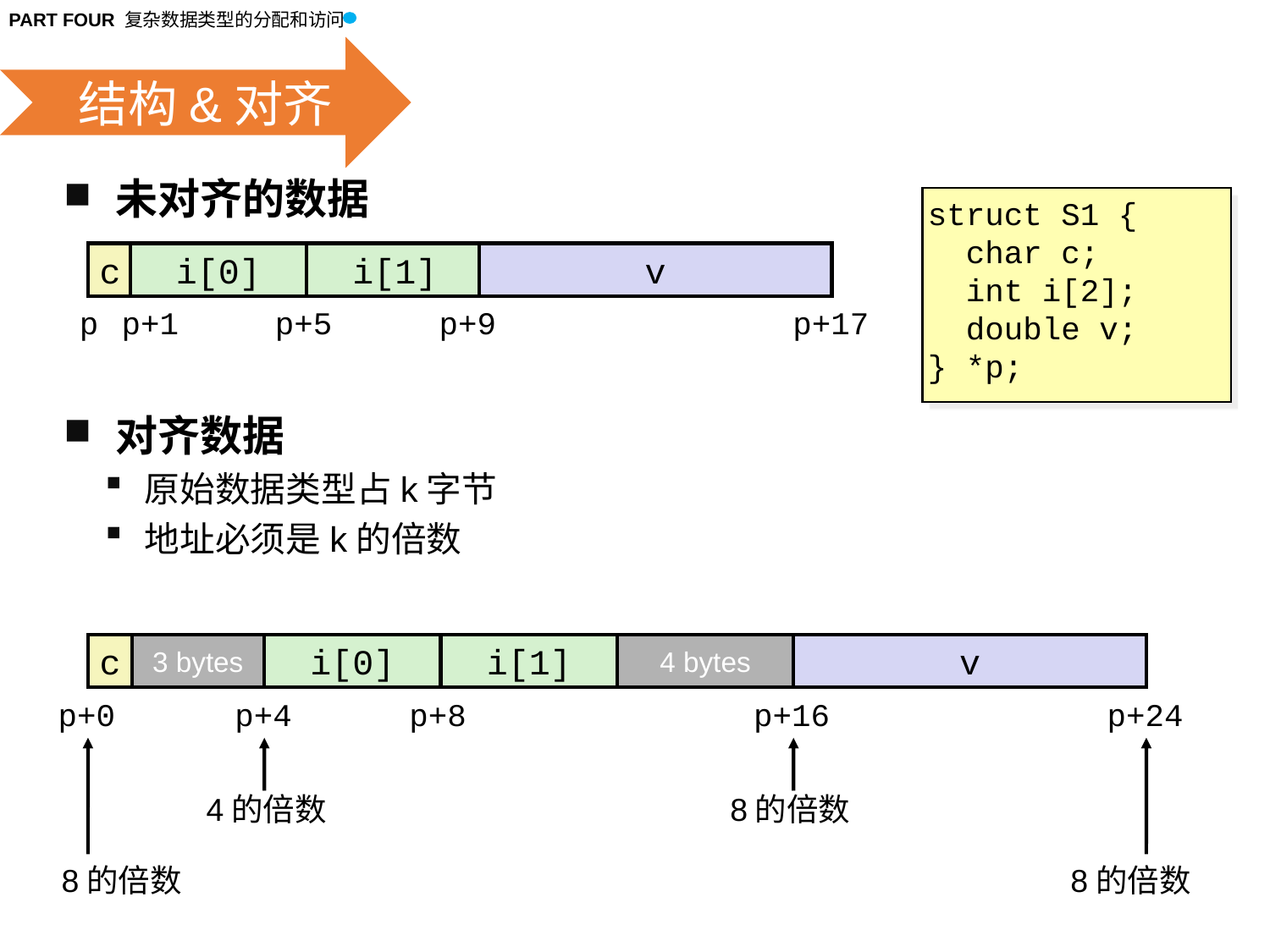

PART FOUR 复杂数据类型的分配和访问

结构&对齐
未对齐的数据

对齐数据
原始数据类型占k字节
地址必须是k的倍数
struct S1 {
  char c;
  int i[2];
  double v;
} *p;
c
i[0]
i[1]
v
p
p+1
p+5
p+9
p+17
c
3 bytes
i[0]
i[1]
4 bytes
v
p+0
p+4
p+8
p+16
p+24

 4的倍数
8的倍数
8的倍数
8的倍数